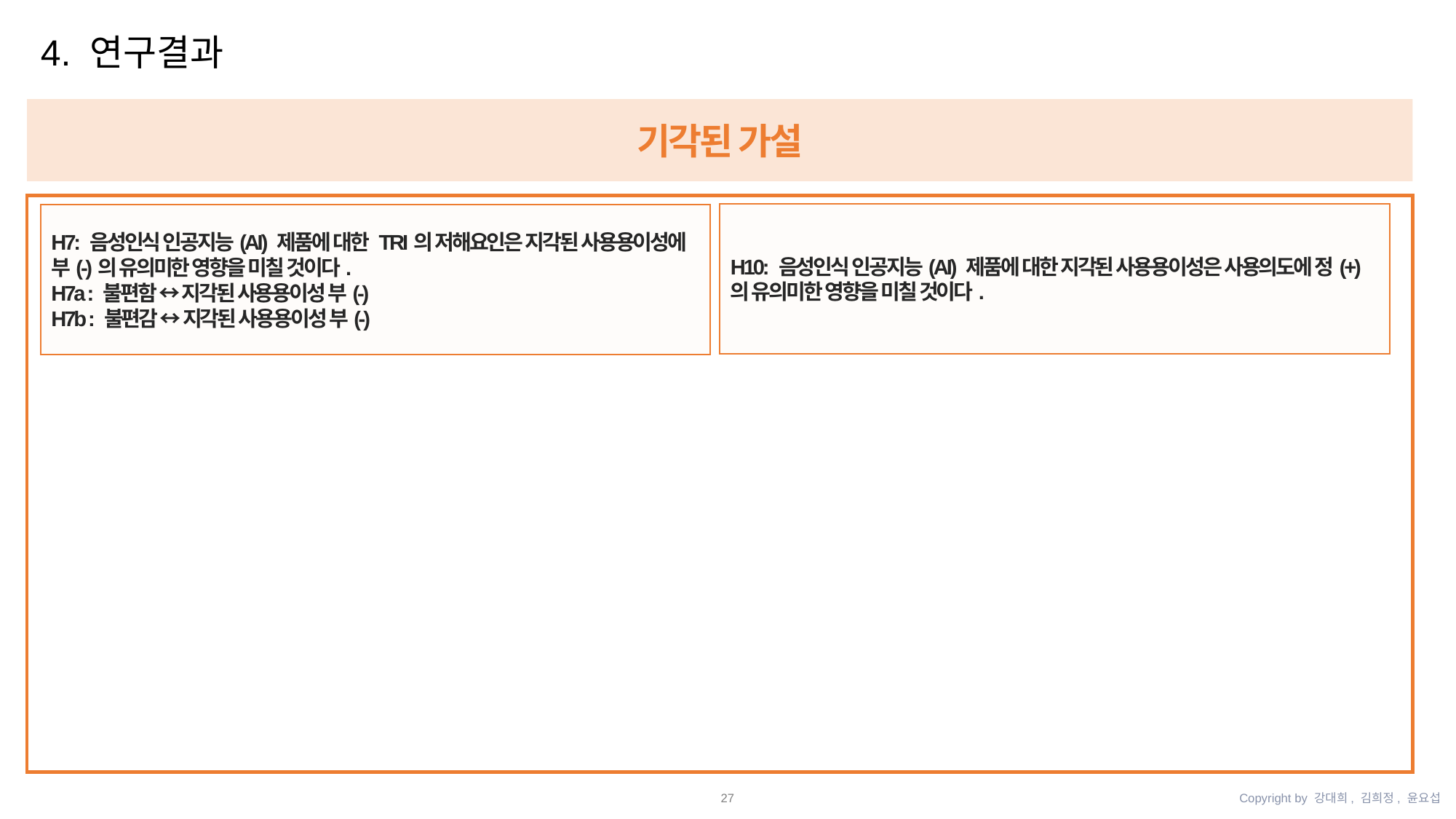

4. 연구결과
기각된 가설

H10: 음성인식 인공지능(AI) 제품에 대한 지각된 사용용이성은 사용의도에 정(+)의 유의미한 영향을 미칠 것이다.
H7: 음성인식 인공지능(AI) 제품에 대한 TRI의 저해요인은 지각된 사용용이성에 부(-)의 유의미한 영향을 미칠 것이다.
H7a : 불편함 ↔ 지각된 사용용이성 부(-)
H7b : 불편감 ↔ 지각된 사용용이성 부(-)